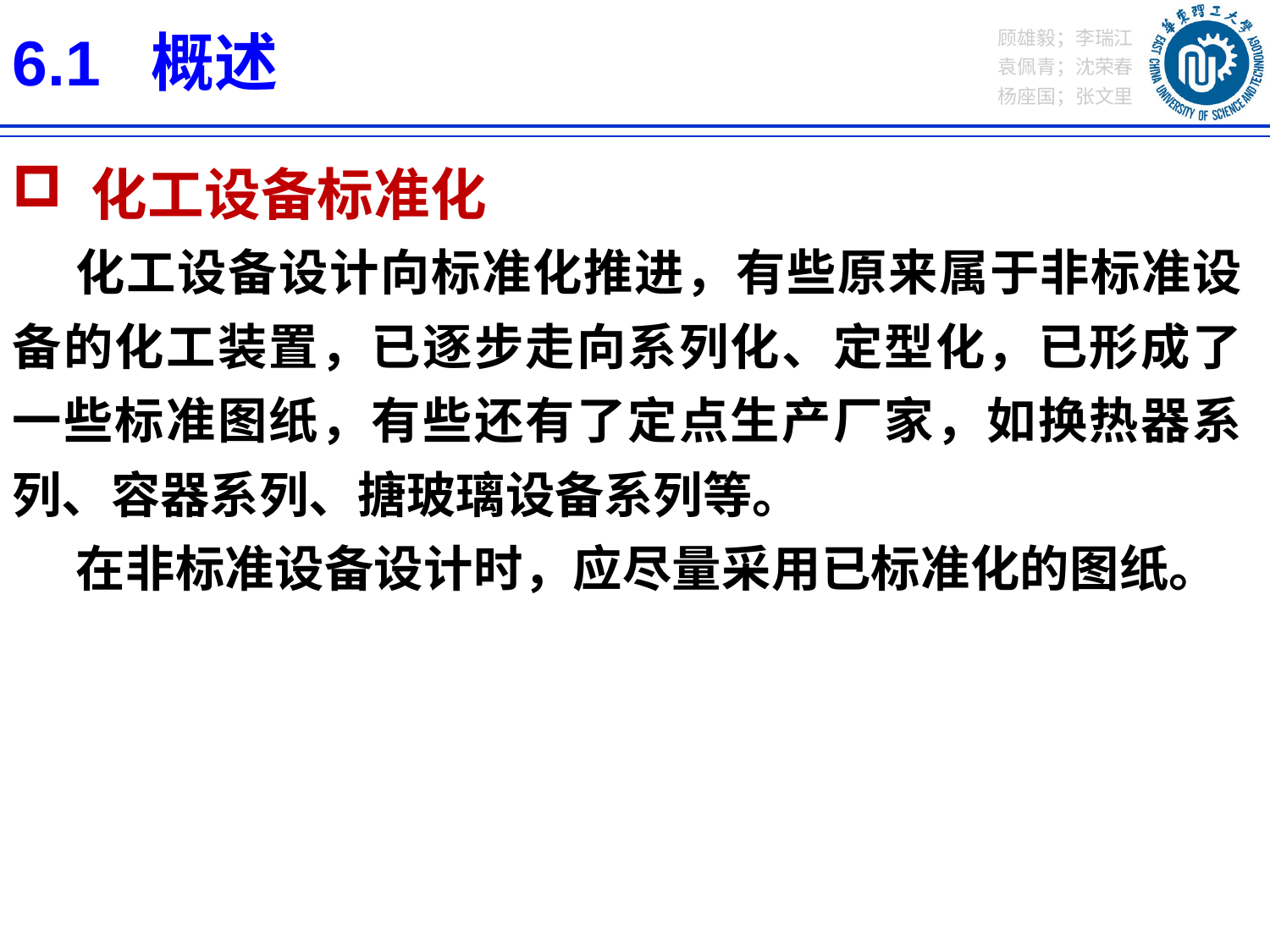

6.1  概述
 化工设备标准化
化工设备设计向标准化推进，有些原来属于非标准设备的化工装置，已逐步走向系列化、定型化，已形成了一些标准图纸，有些还有了定点生产厂家，如换热器系列、容器系列、搪玻璃设备系列等。
在非标准设备设计时，应尽量采用已标准化的图纸。